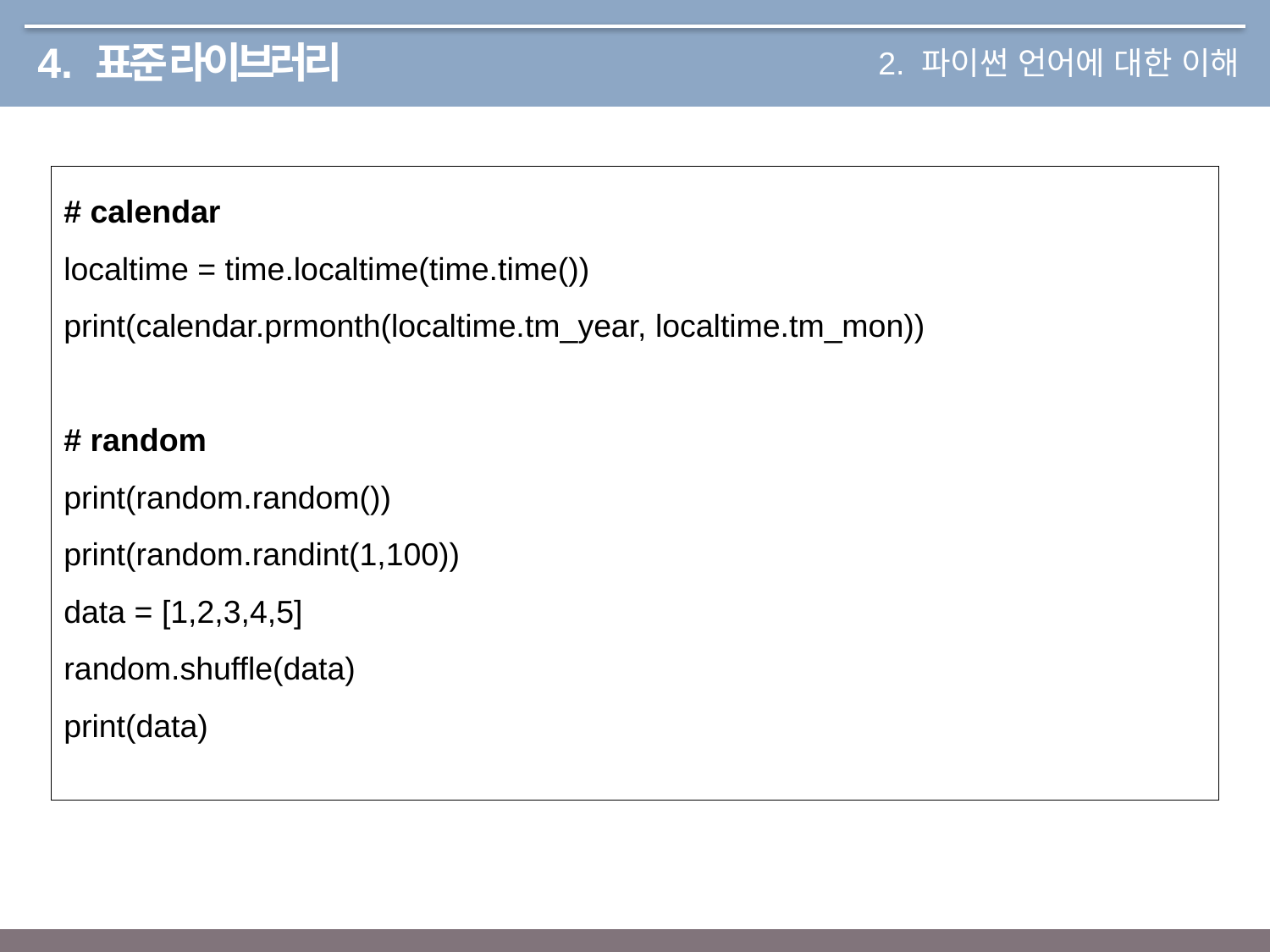

# 4. 표준 라이브러리
2. 파이썬 언어에 대한 이해
# calendar
localtime = time.localtime(time.time())
print(calendar.prmonth(localtime.tm_year, localtime.tm_mon))

# random
print(random.random())
print(random.randint(1,100))
data = [1,2,3,4,5]
random.shuffle(data)
print(data)